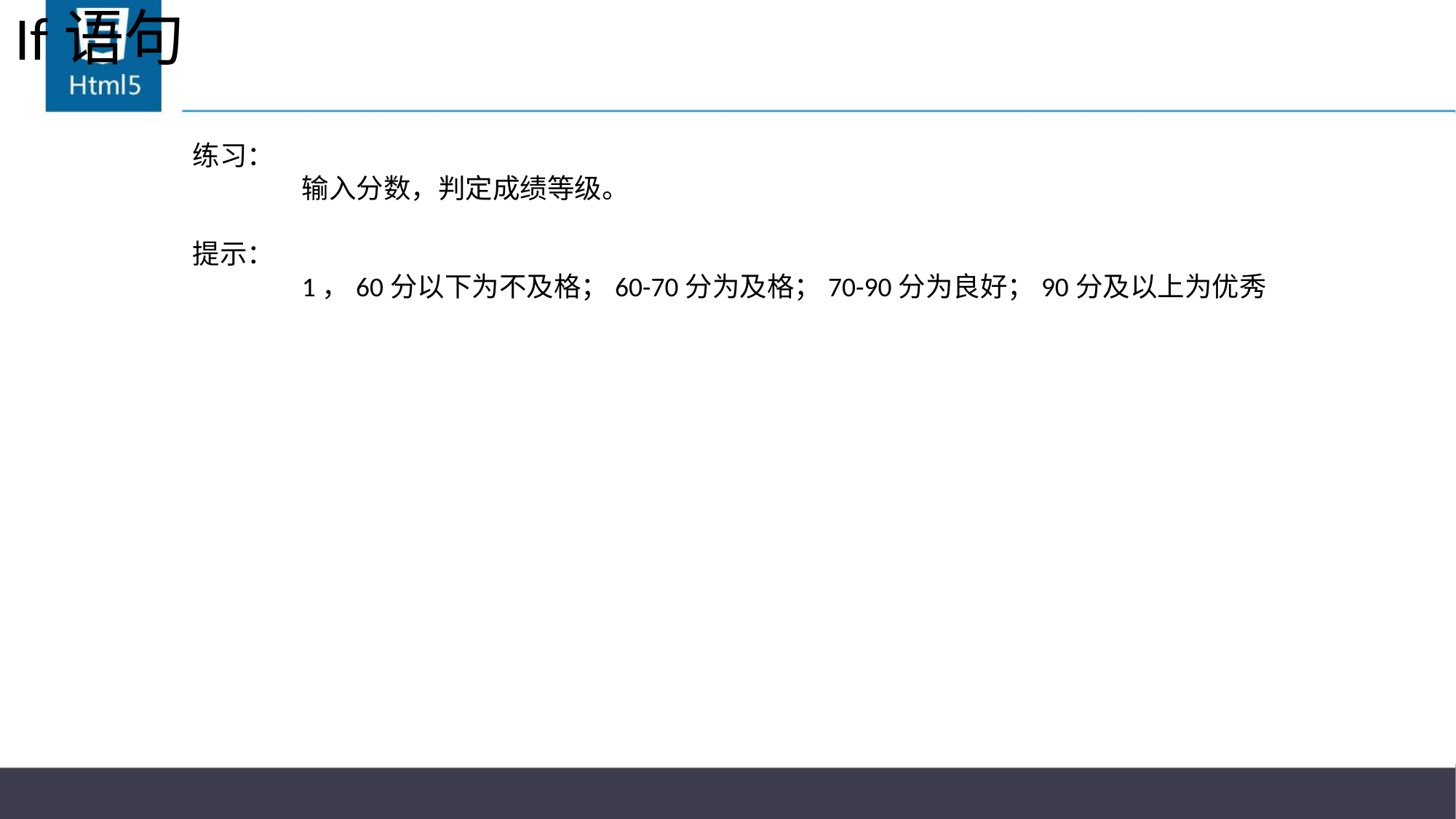

# If语句
练习：
	输入分数，判定成绩等级。

提示：
	1，60分以下为不及格；60-70分为及格；70-90分为良好；90分及以上为优秀